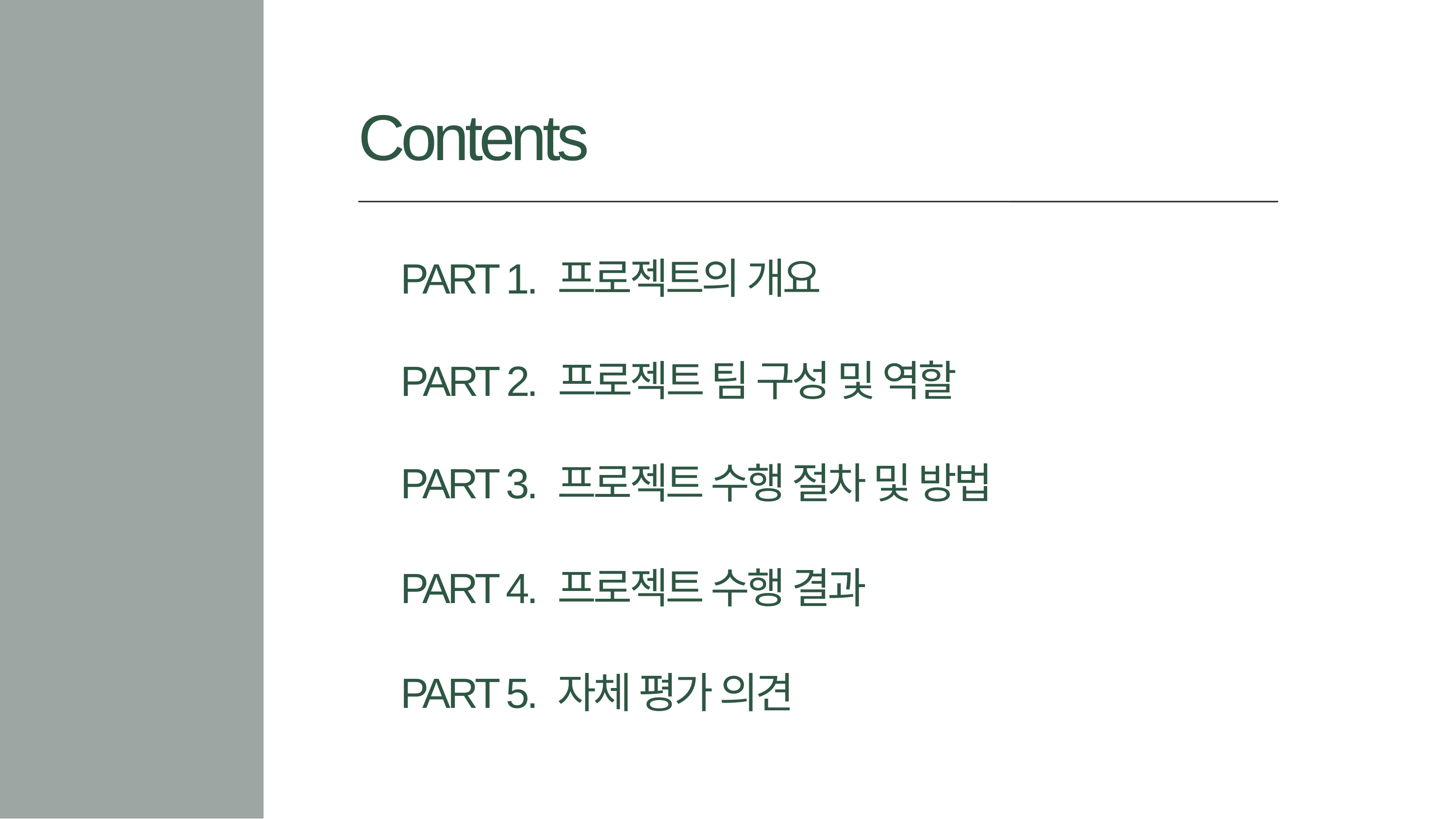

Contents

PART 1. 프로젝트의 개요
PART 2. 프로젝트 팀 구성 및 역할

PART 3. 프로젝트 수행 절차 및 방법
PART 4. 프로젝트 수행 결과
PART 5. 자체 평가 의견